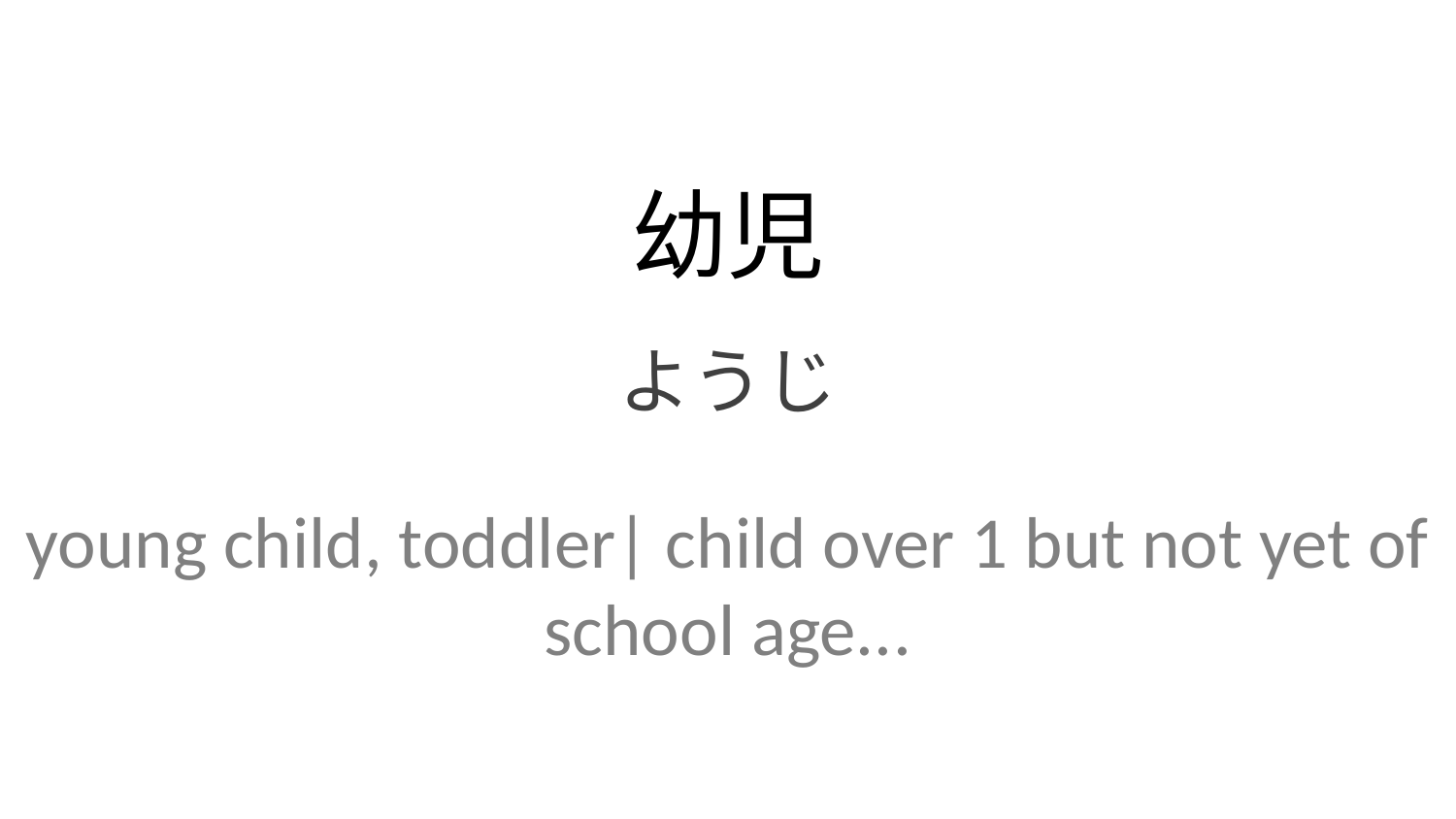

幼児

ようじ
young child, toddler| child over 1 but not yet of school age...